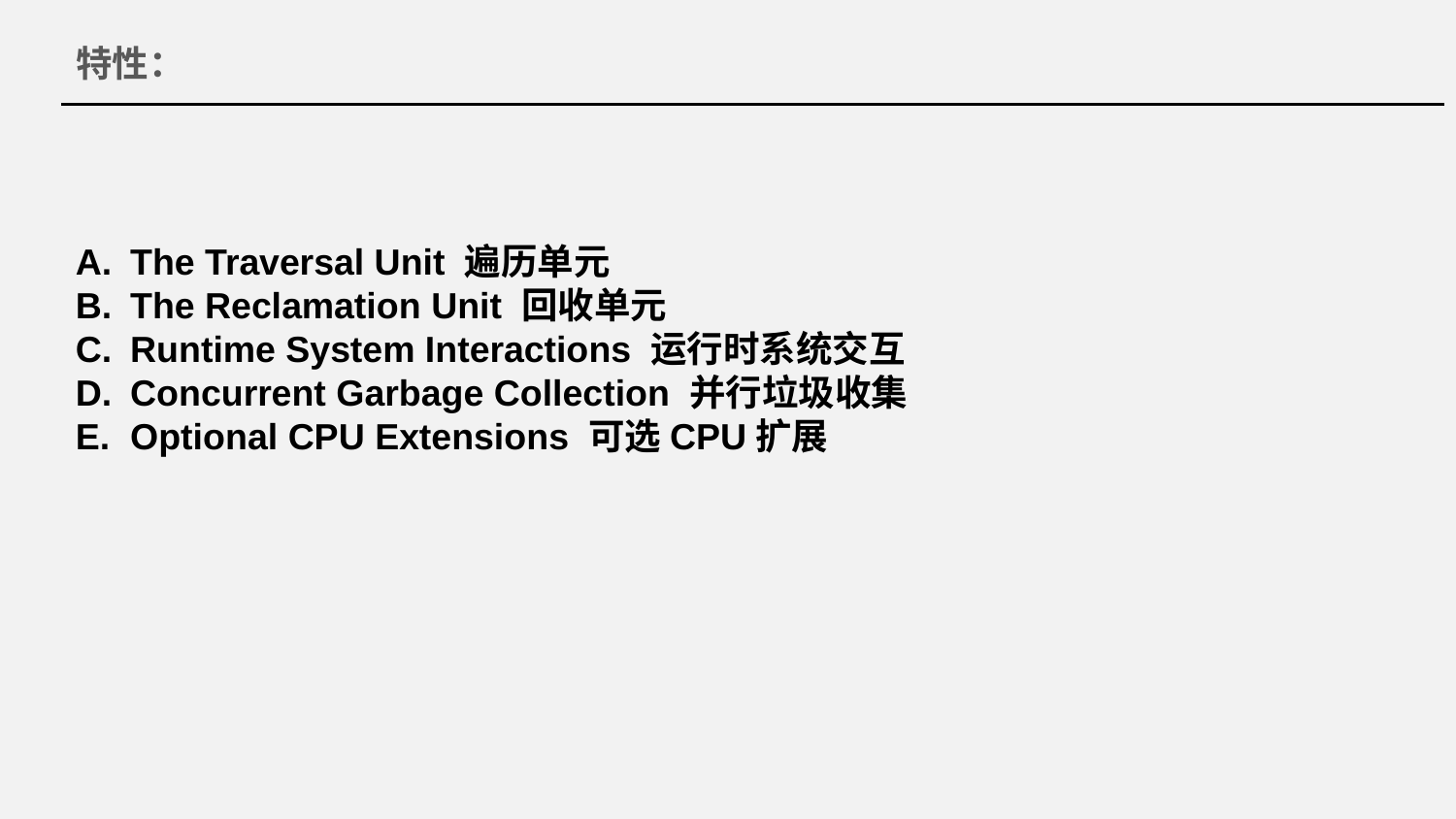

特性：

The Traversal Unit 遍历单元
The Reclamation Unit 回收单元
Runtime System Interactions 运行时系统交互
Concurrent Garbage Collection 并行垃圾收集
Optional CPU Extensions 可选CPU扩展